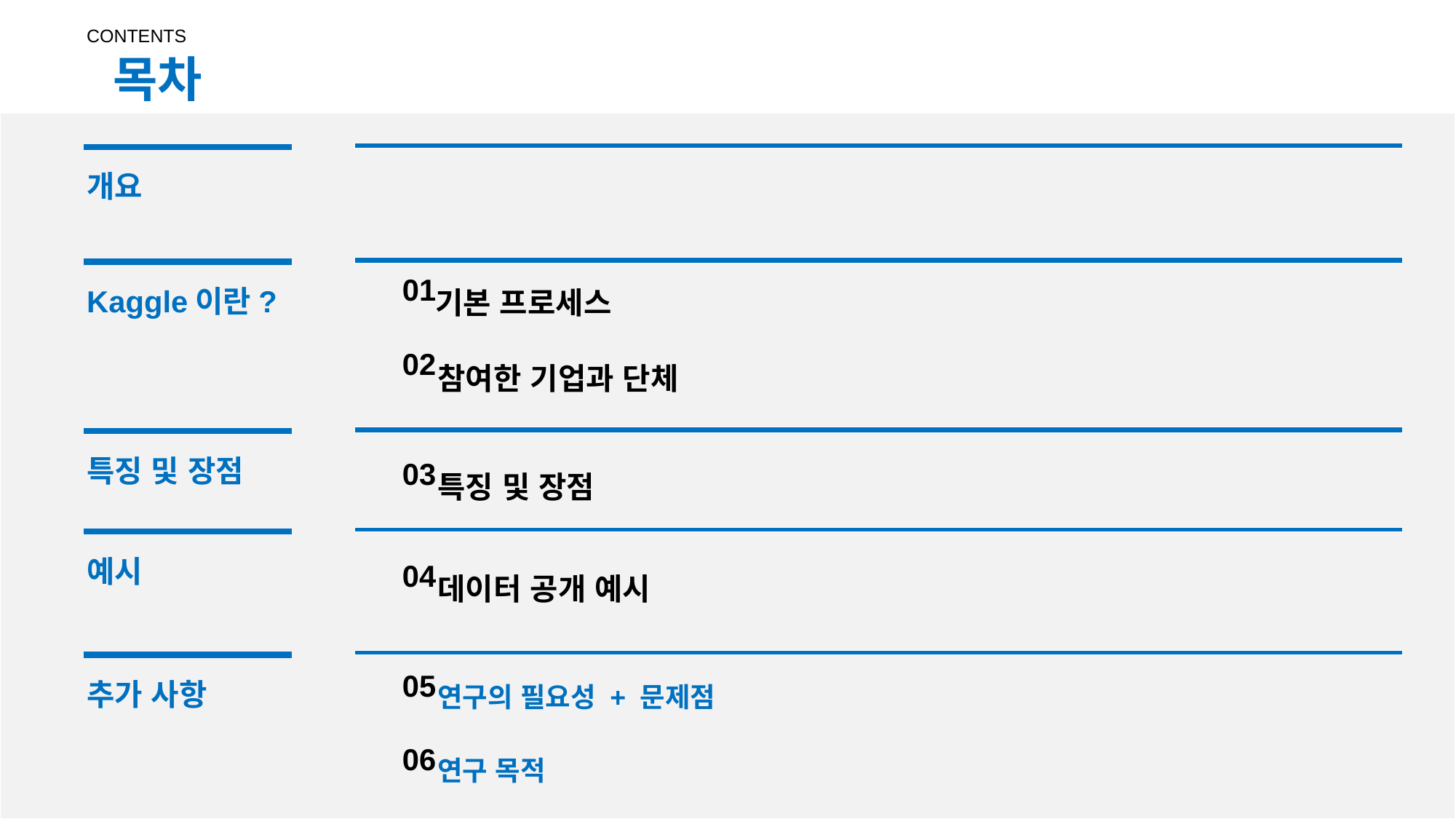

CONTENTS
목차

개요

01
Kaggle이란?
기본 프로세스
02
참여한 기업과 단체

특징 및 장점
03
특징 및 장점

예시
04
데이터 공개 예시

05
추가 사항
연구의 필요성 + 문제점
06
연구 목적